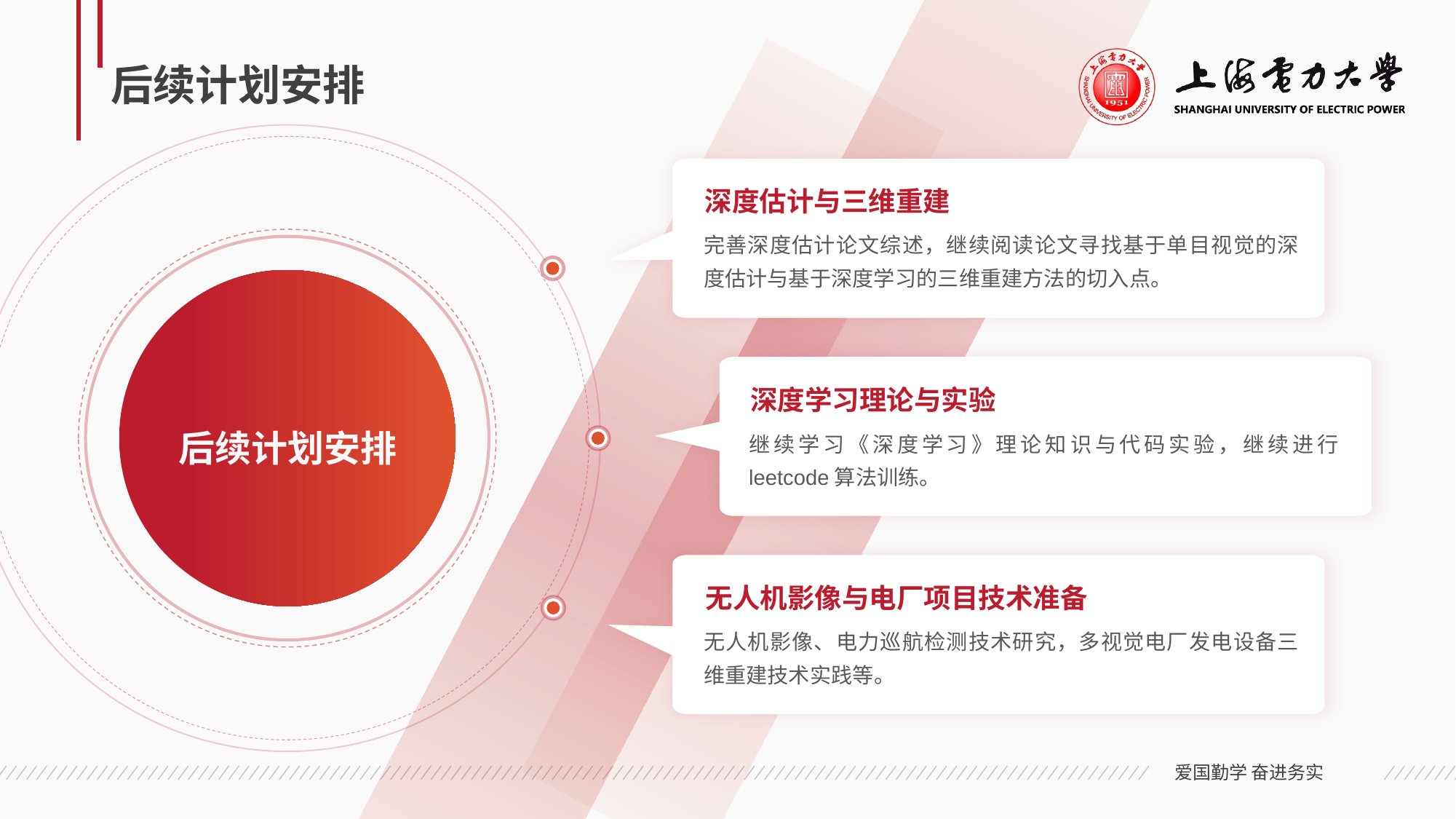

# 后续计划安排

深度估计与三维重建
完善深度估计论文综述，继续阅读论文寻找基于单目视觉的深度估计与基于深度学习的三维重建方法的切入点。

深度学习理论与实验
继续学习《深度学习》理论知识与代码实验，继续进行leetcode算法训练。
后续计划安排

无人机影像与电厂项目技术准备
无人机影像、电力巡航检测技术研究，多视觉电厂发电设备三维重建技术实践等。